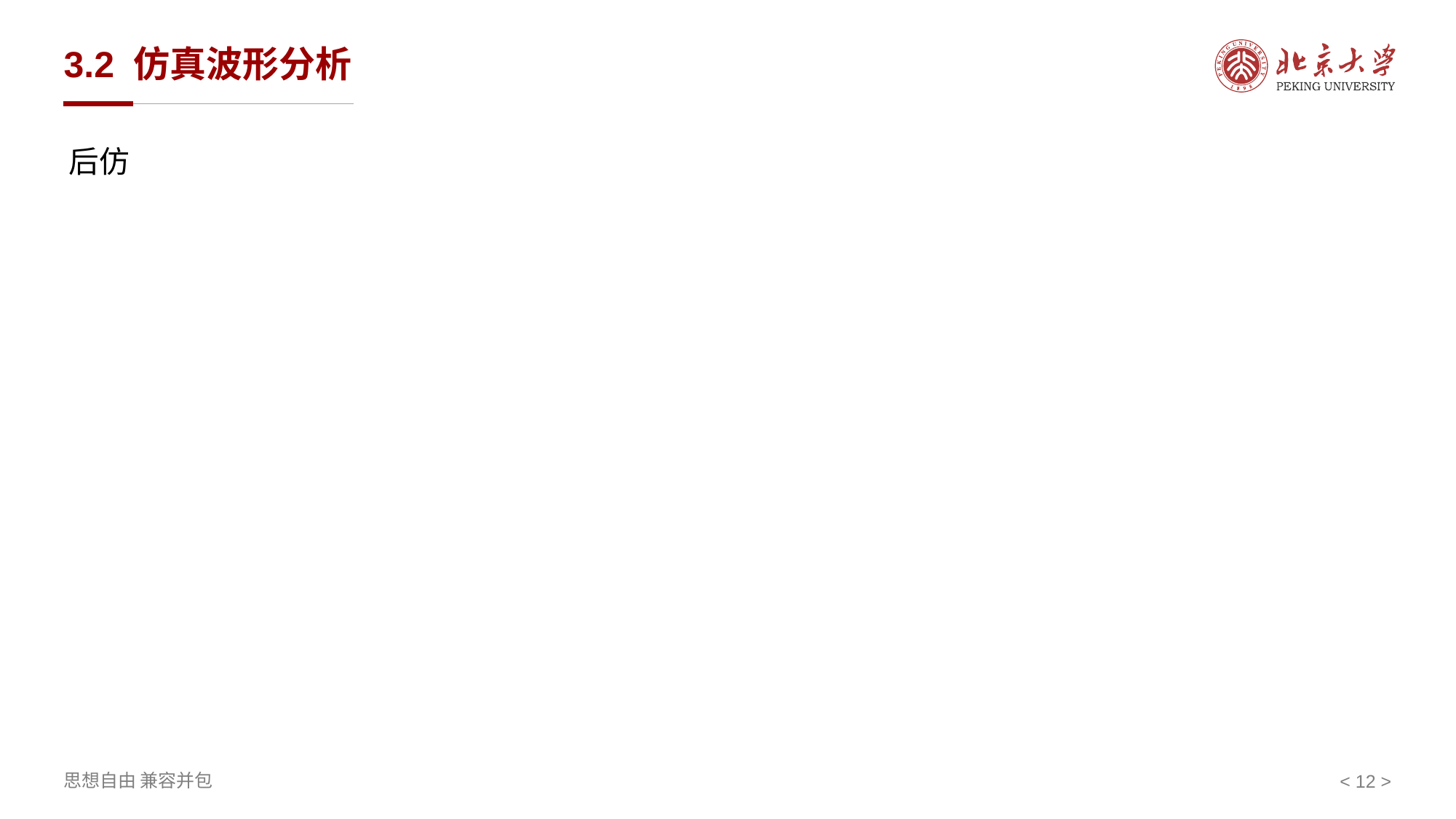

# 3.2 仿真波形分析
后仿
< 12 >